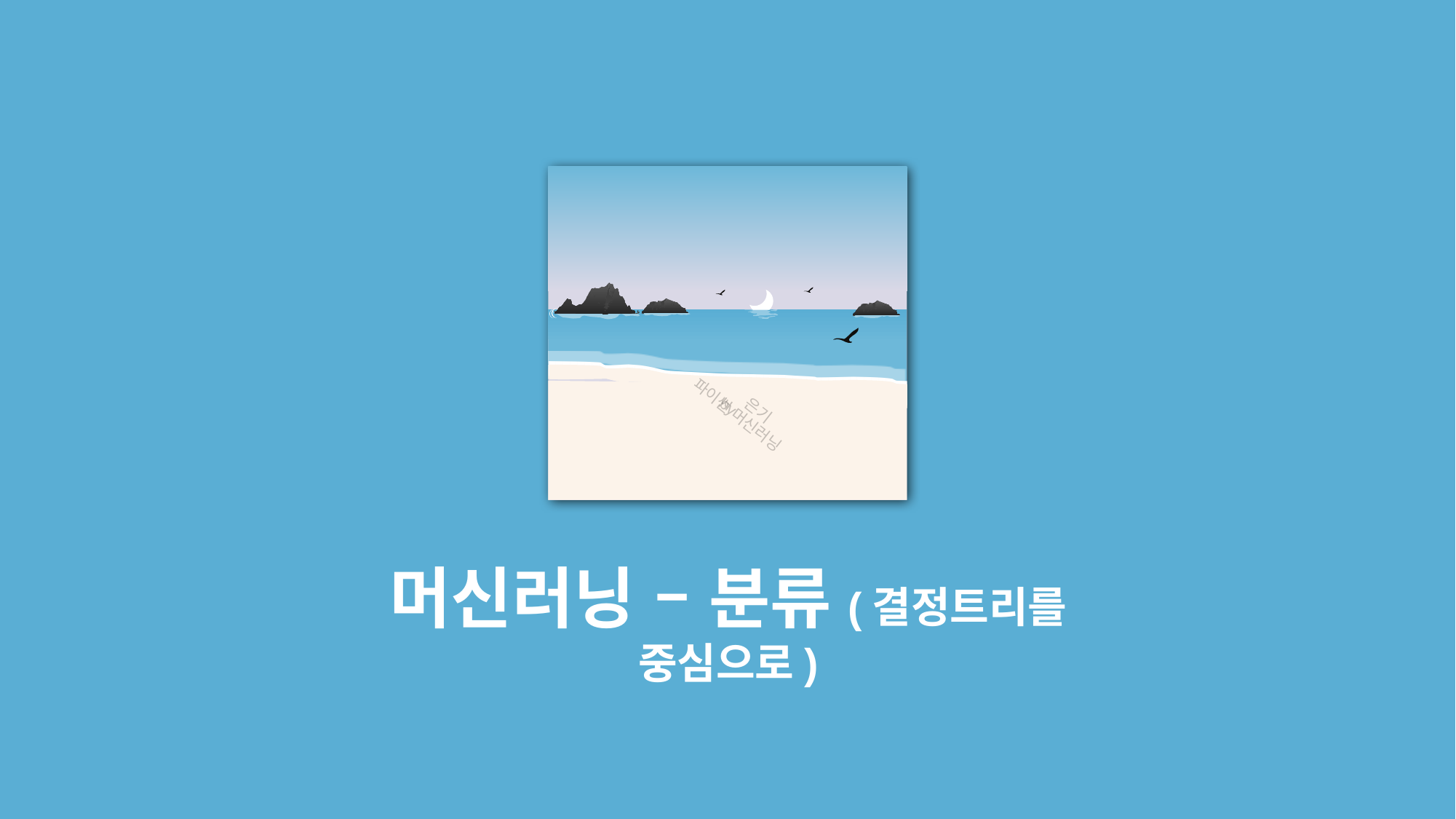

파이썬 머신러닝 by 은기
머신러닝 – 분류(결정트리를 중심으로)